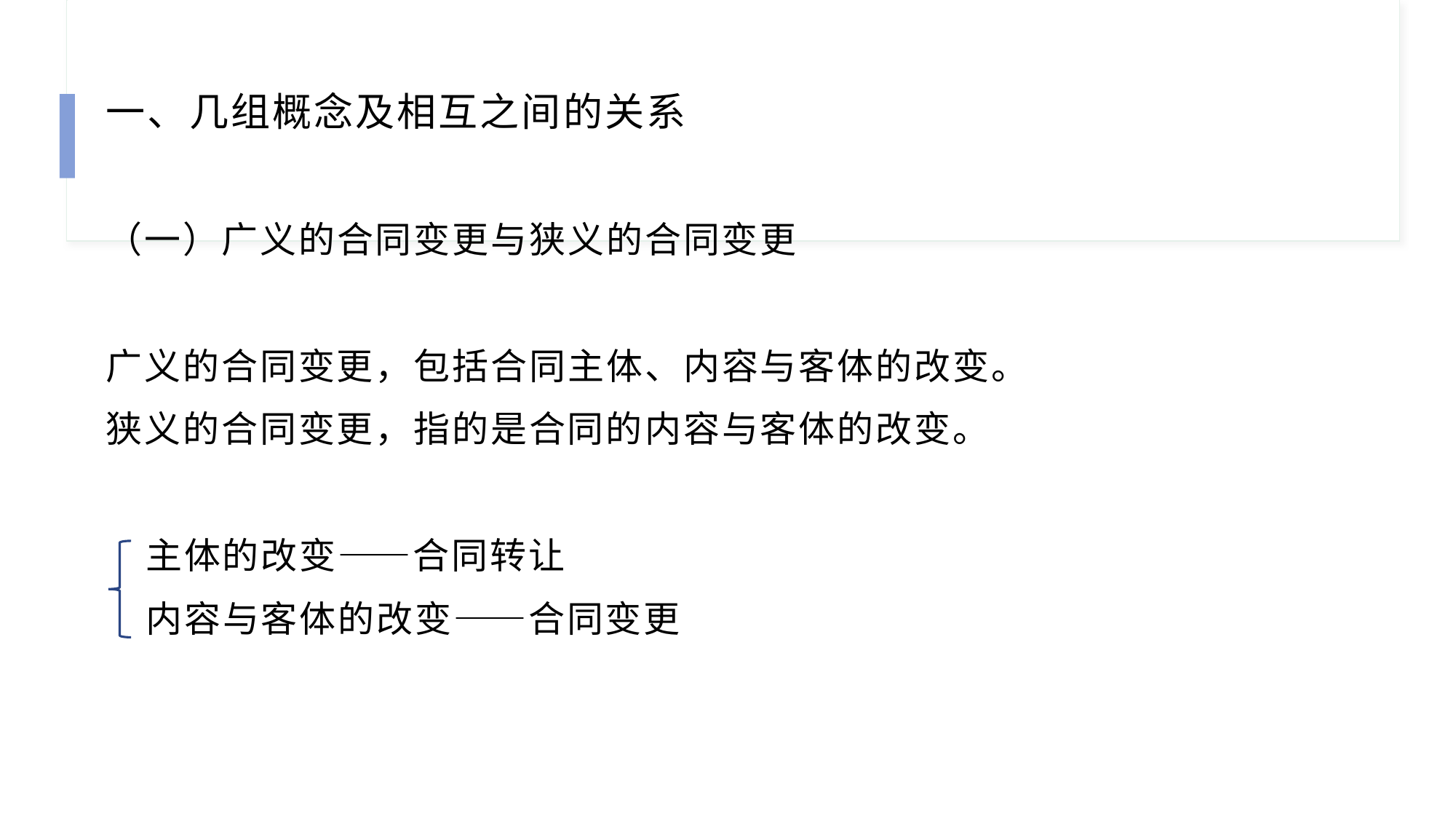

一、几组概念及相互之间的关系

（一）广义的合同变更与狭义的合同变更

广义的合同变更，包括合同主体、内容与客体的改变。
狭义的合同变更，指的是合同的内容与客体的改变。

   主体的改变——合同转让
   内容与客体的改变——合同变更